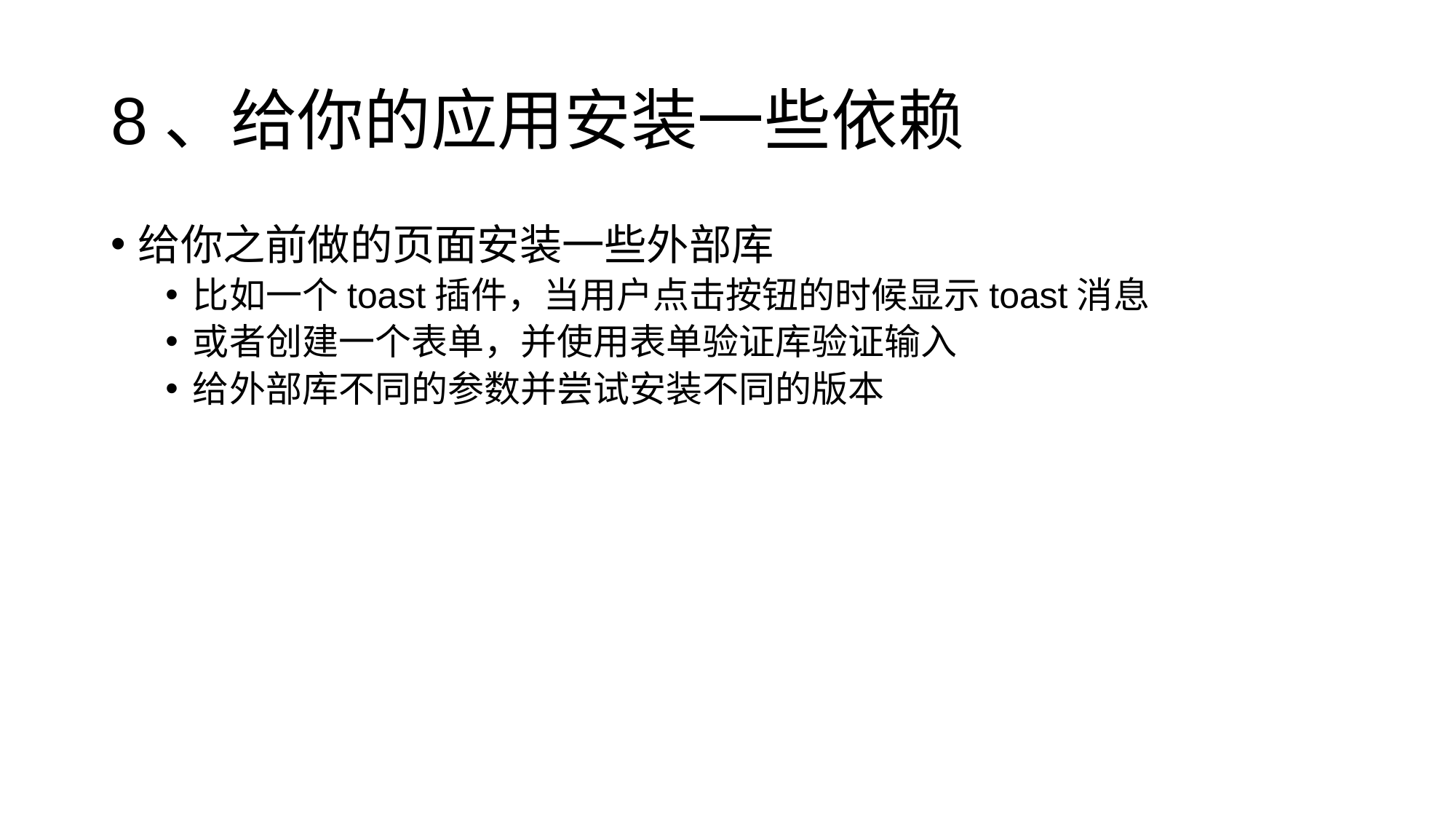

# 8、给你的应用安装一些依赖
给你之前做的页面安装一些外部库
比如一个toast插件，当用户点击按钮的时候显示toast消息
或者创建一个表单，并使用表单验证库验证输入
给外部库不同的参数并尝试安装不同的版本